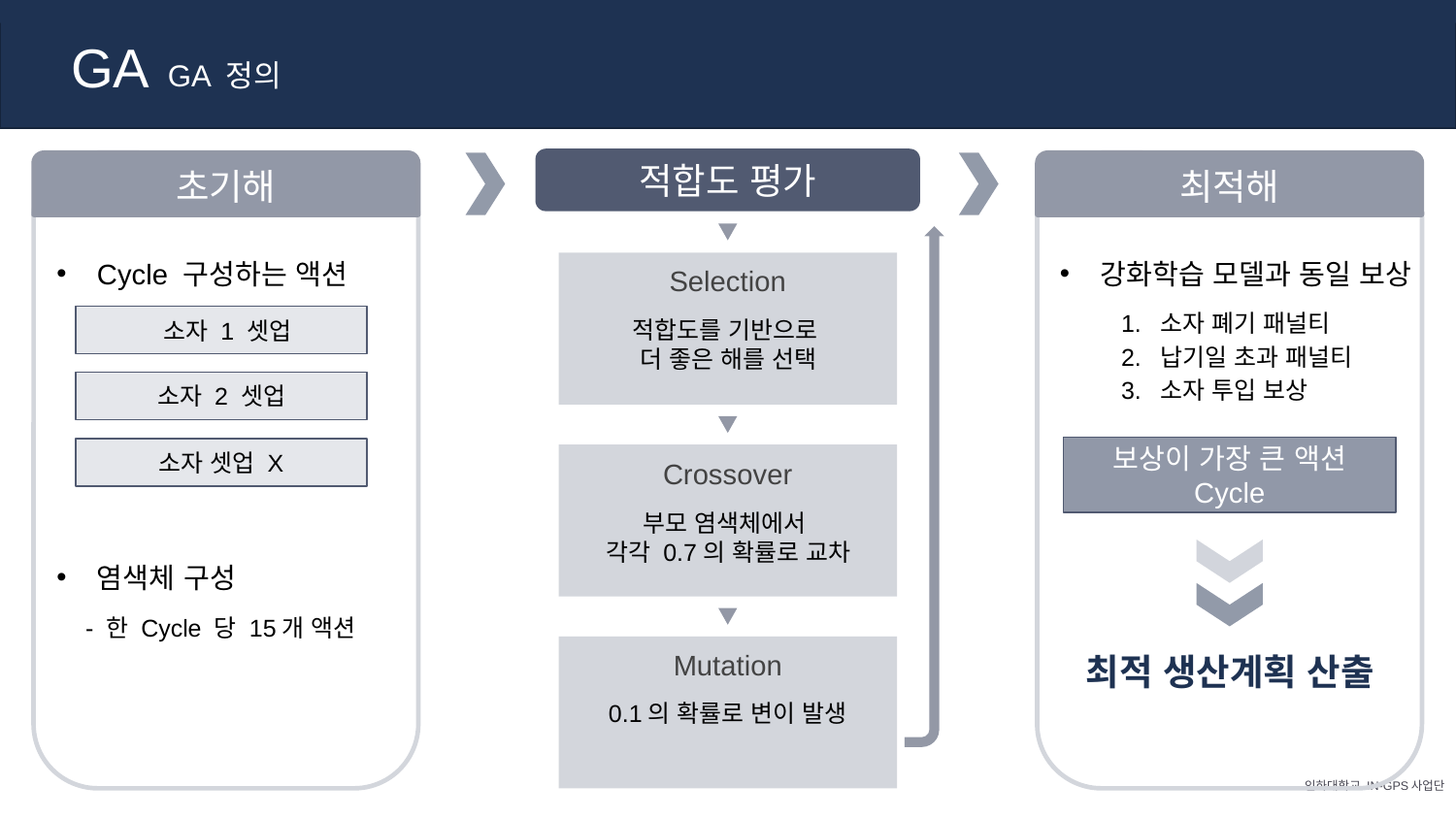

GA
GA 정의
적합도 평가

초기해
Cycle 구성하는 액션
 소자 1 셋업
소자 2 셋업
소자 셋업 X
염색체 구성

최적해

강화학습 모델과 동일 보상
소자 폐기 패널티
납기일 초과 패널티
소자 투입 보상
보상이 가장 큰 액션 Cycle

최적 생산계획 산출

Selection
적합도를 기반으로
더 좋은 해를 선택

Crossover
부모 염색체에서
각각 0.7의 확률로 교차

Mutation
0.1의 확률로 변이 발생

    - 한 Cycle 당 15개 액션